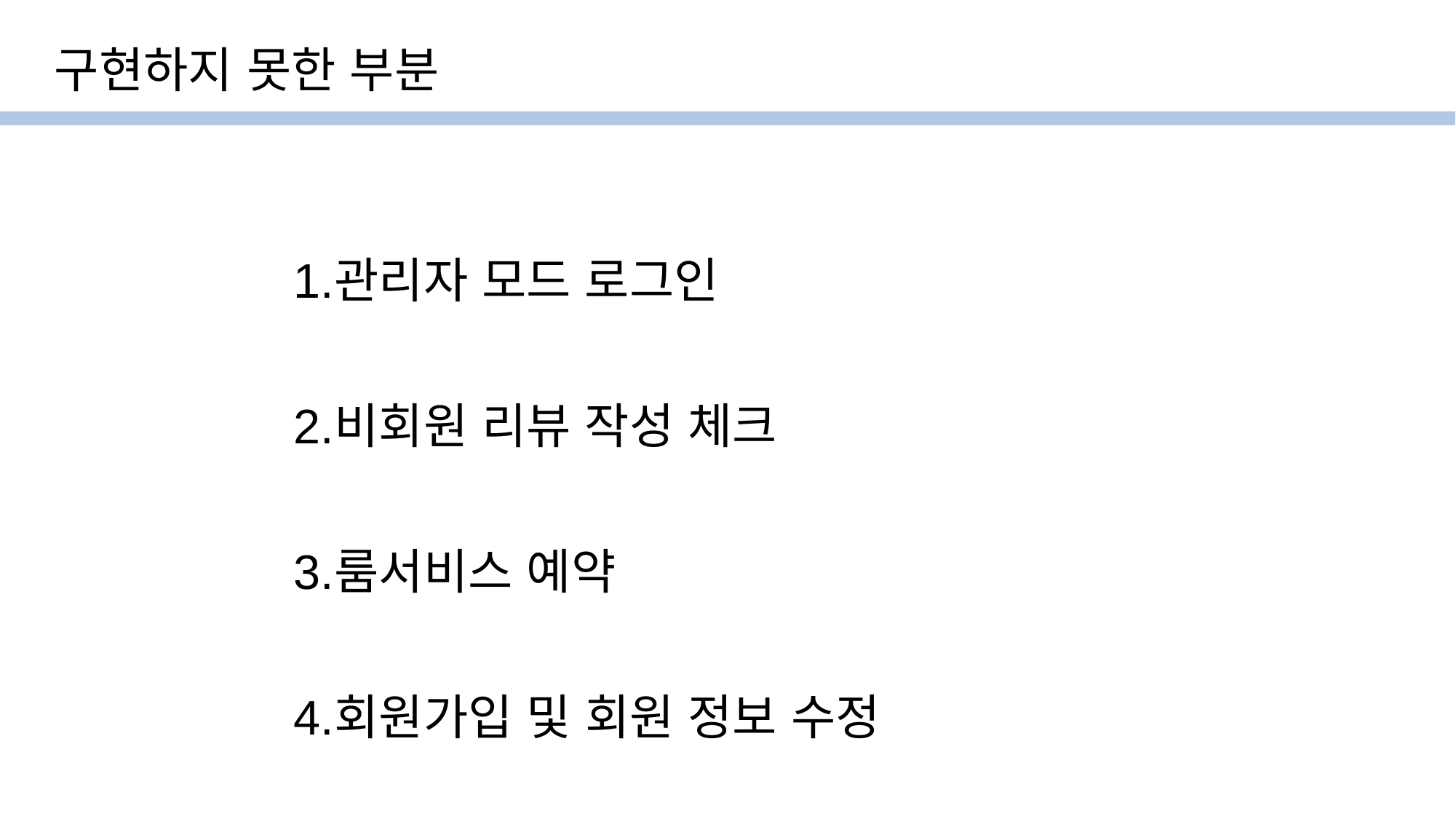

구현하지 못한 부분

관리자 모드 로그인
비회원 리뷰 작성 체크
룸서비스 예약
회원가입 및 회원 정보 수정